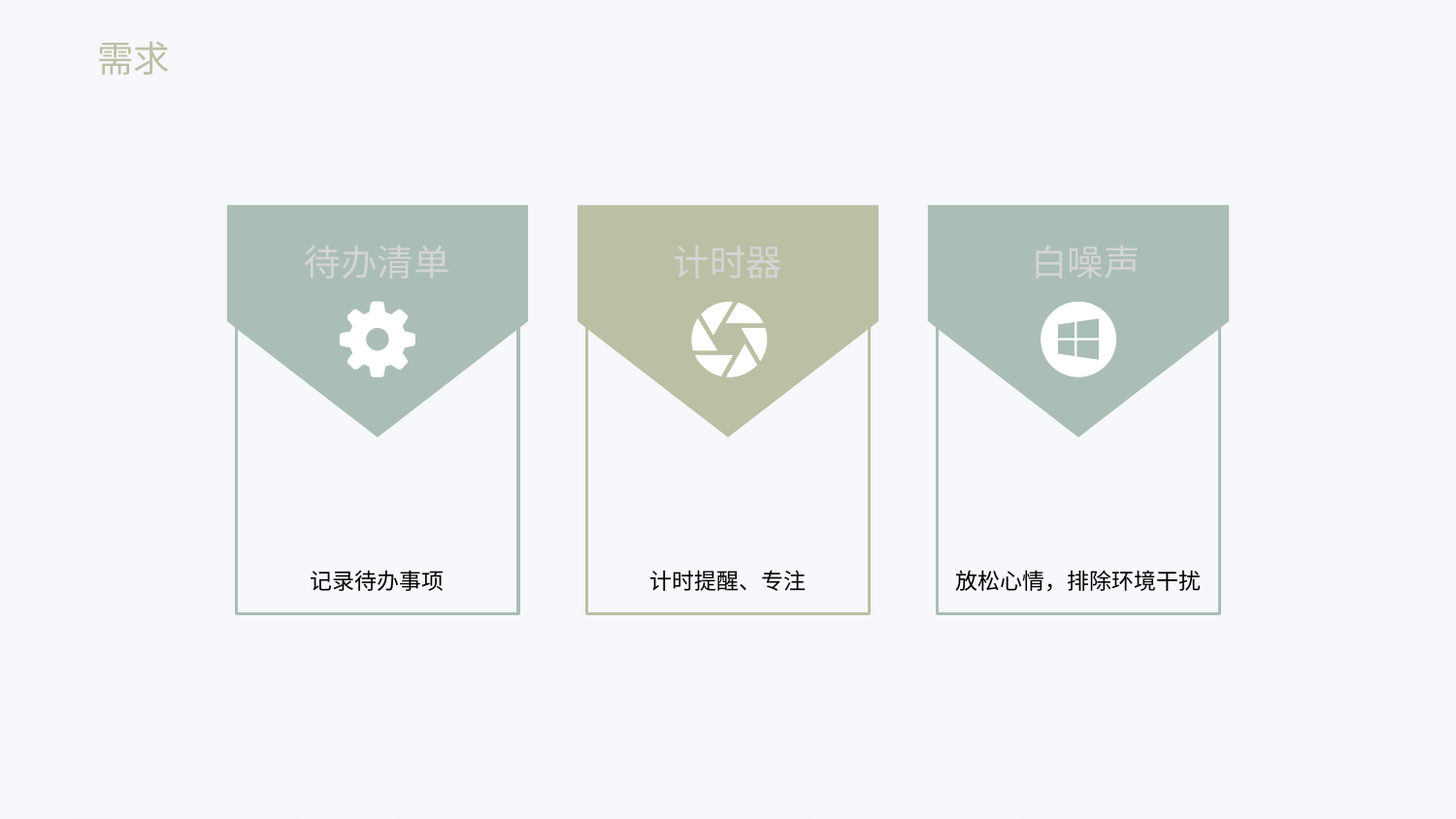

需求
待办清单
记录待办事项

计时器
计时提醒、专注

白噪声
放松心情，排除环境干扰